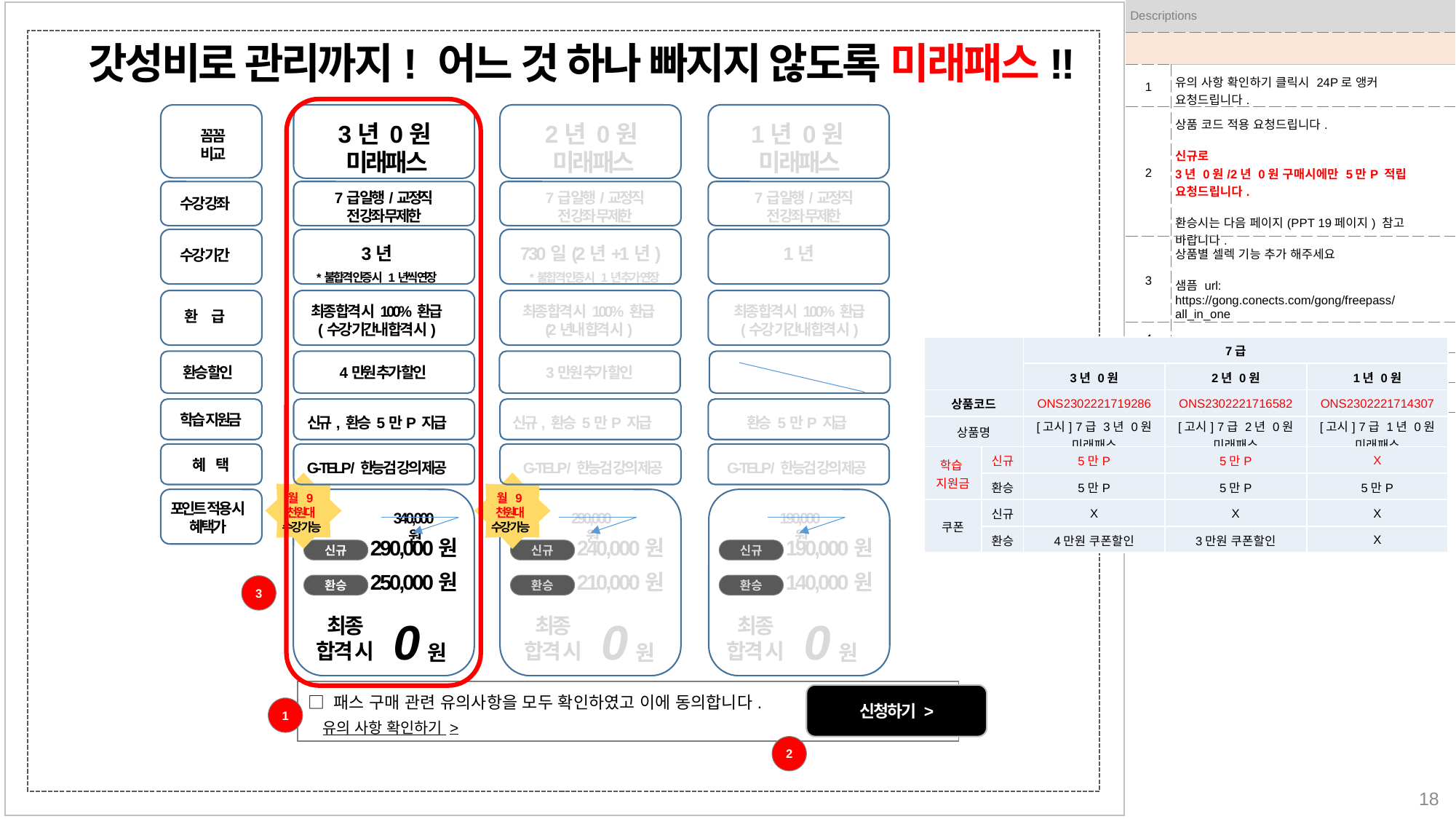

| Descriptions |  |
| --- | --- |
|  |  |
| 1 | 유의 사항 확인하기 클릭시 24P로 앵커 요청드립니다. |
| 2 | 상품 코드 적용 요청드립니다. 신규로 3년 0원/2년 0원 구매시에만 5만P 적립 요청드립니다. 환승시는 다음 페이지(PPT 19페이지) 참고 바랍니다. |
| 3 | 상품별 셀렉 기능 추가 해주세요 샘픔 url: https://gong.conects.com/gong/freepass/all\_in\_one |
| 4 |  |
| 5 |  |
| 6 |  |

갓성비로 관리까지! 어느 것 하나 빠지지 않도록 미래패스!!

3년 0원
미래패스
2년 0원
미래패스
1년 0원
미래패스
꼼꼼
비교

7급 일행/교정직
전 강좌 무제한
7급 일행/교정직
전 강좌 무제한
7급 일행/교정직
전 강좌 무제한
수강 강좌

3년
730일(2년+1년)
1년
수강 기간
*불합격 인증 시  1년씩 연장
*불합격 인증 시  1년 추가 연장

최종 합격 시 100% 환급
(수강 기간내 합격 시)
최종 합격 시 100% 환급
(2년내 합격 시)
최종 합격 시 100% 환급
(수강 기간내 합격 시)
환        급
|  |  | 7급 |  |  |
| --- | --- | --- | --- | --- |
|  |  | 3년 0원 | 2년 0원 | 1년 0원 |
| 상품코드 |  | ONS2302221719286 | ONS2302221716582 | ONS2302221714307 |
| 상품명 |  | [고시] 7급 3년 0원 미래패스 | [고시] 7급 2년 0원 미래패스 | [고시] 7급 1년 0원 미래패스 |
| 학습 지원금 | 신규 | 5만P | 5만P | X |
|  | 환승 | 5만P | 5만P | 5만P |
| 쿠폰 | 신규 | X | X | X |
|  | 환승 | 4만원 쿠폰할인 | 3만원 쿠폰할인 | X |

4만원 추가 할인
3만원 추가 할인
환승 할인

학습 지원금
신규, 환승 5만P 지급
신규, 환승 5만P 지급
환승 5만P 지급

혜      택
G-TELP / 한능검 강의 제공
G-TELP / 한능검 강의 제공
G-TELP / 한능검 강의 제공

월  9천원대
수강 가능
월  9천원대
수강 가능

포인트 적용 시
혜택가
340,000원
290,000원
190,000원
290,000원
240,000원
190,000원
신규
신규
신규
250,000원
210,000원
140,000원
환승
환승
환승
3
0
0
0
최종
합격 시
최종
합격 시
최종
합격 시
원
원
원

신청하기 >
□ 패스 구매 관련 유의사항을 모두 확인하였고 이에 동의합니다.
1
유의 사항 확인하기 >
2
18
18